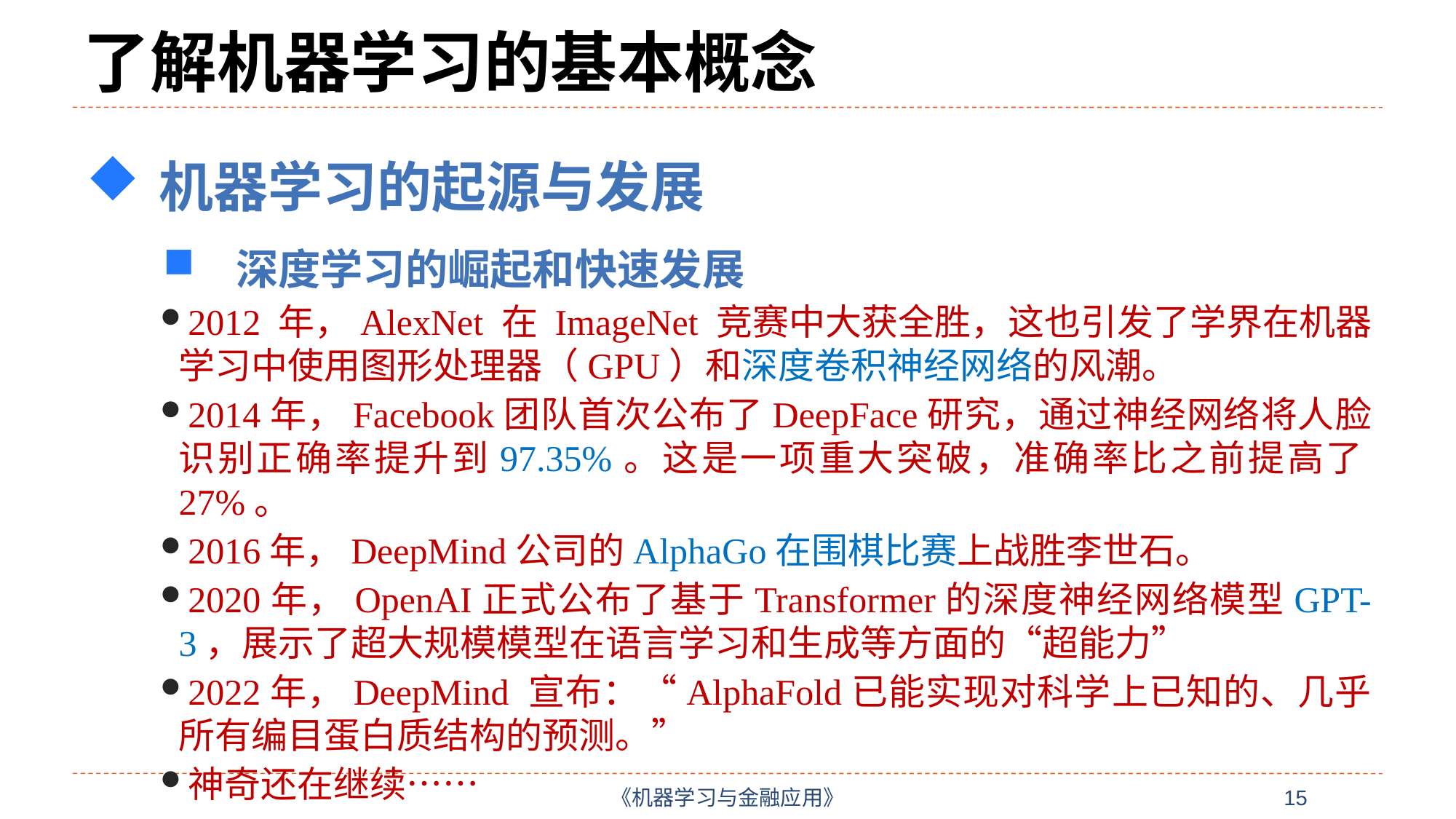

# 了解机器学习的基本概念
机器学习的起源与发展

深度学习的崛起和快速发展
2012 年，AlexNet 在 ImageNet 竞赛中大获全胜，这也引发了学界在机器学习中使用图形处理器（GPU）和深度卷积神经网络的风潮。
2014年，Facebook团队首次公布了DeepFace研究，通过神经网络将人脸识别正确率提升到97.35%。这是一项重大突破，准确率比之前提高了27%。
2016年，DeepMind公司的AlphaGo在围棋比赛上战胜李世石。
2020年，OpenAI正式公布了基于Transformer的深度神经网络模型GPT-3，展示了超大规模模型在语言学习和生成等方面的“超能力”
2022年，DeepMind 宣布：“AlphaFold已能实现对科学上已知的、几乎所有编目蛋白质结构的预测。”
神奇还在继续……